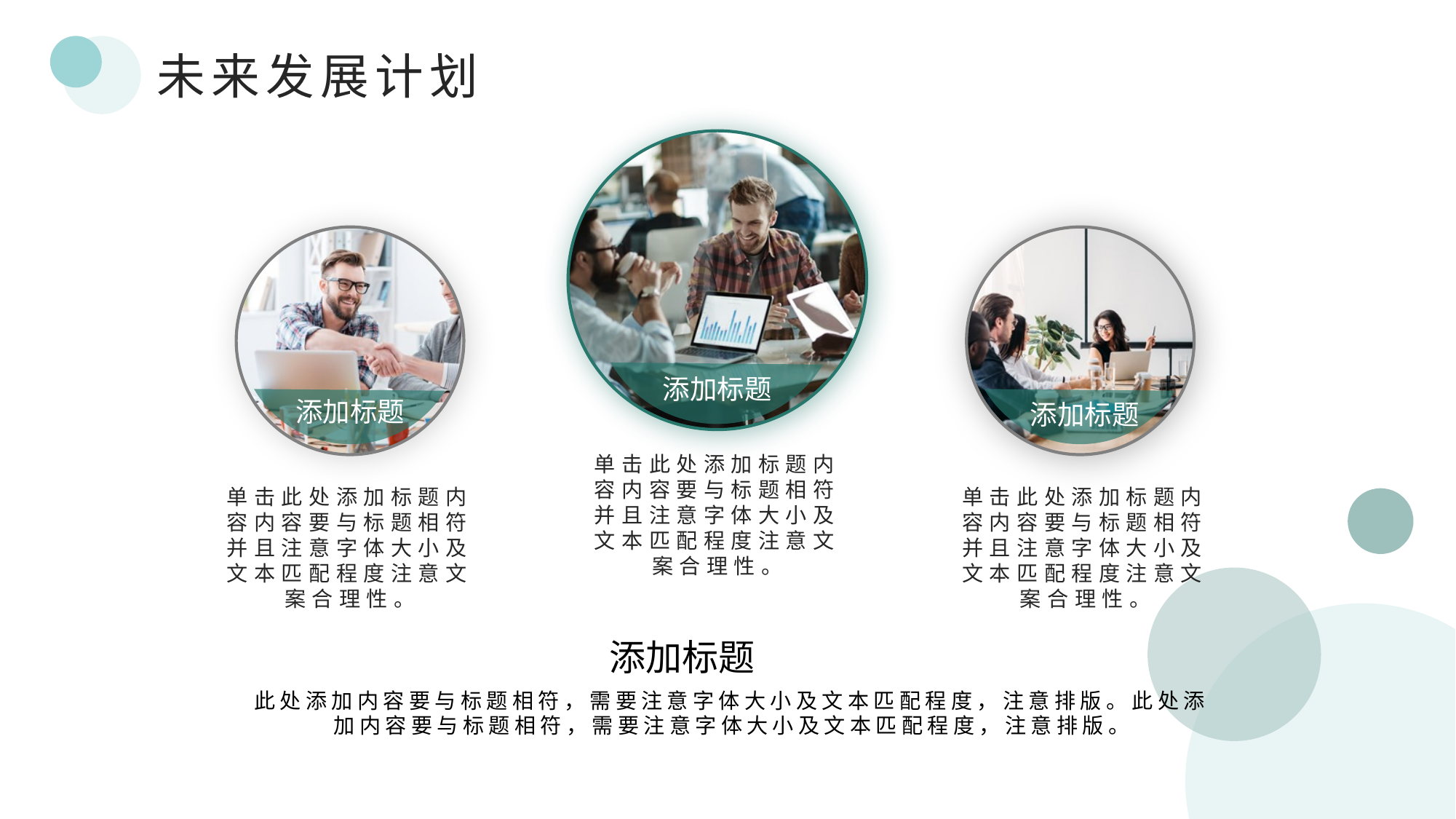

未来发展计划

添加标题

添加标题

添加标题

单击此处添加标题内容内容要与标题相符并且注意字体大小及文本匹配程度注意文案合理性。
单击此处添加标题内容内容要与标题相符并且注意字体大小及文本匹配程度注意文案合理性。
单击此处添加标题内容内容要与标题相符并且注意字体大小及文本匹配程度注意文案合理性。

添加标题
此处添加内容要与标题相符，需要注意字体大小及文本匹配程度，注意排版。此处添加内容要与标题相符，需要注意字体大小及文本匹配程度，注意排版。